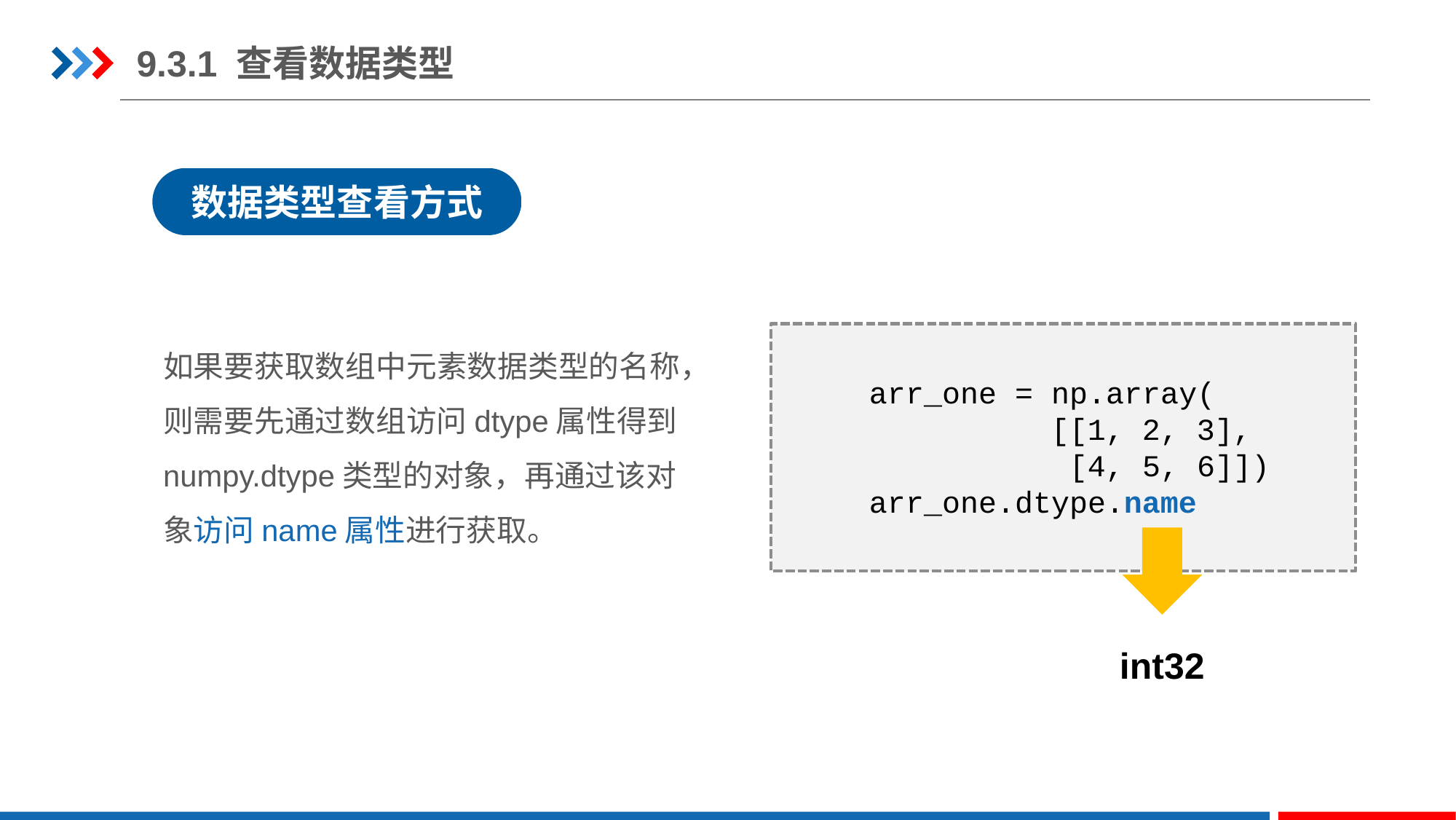

9.3.1 查看数据类型
数据类型查看方式
如果要获取数组中元素数据类型的名称，则需要先通过数组访问dtype属性得到numpy.dtype类型的对象，再通过该对象访问name属性进行获取。

arr_one = np.array(
          [[1, 2, 3],
           [4, 5, 6]])
arr_one.dtype.name

int32